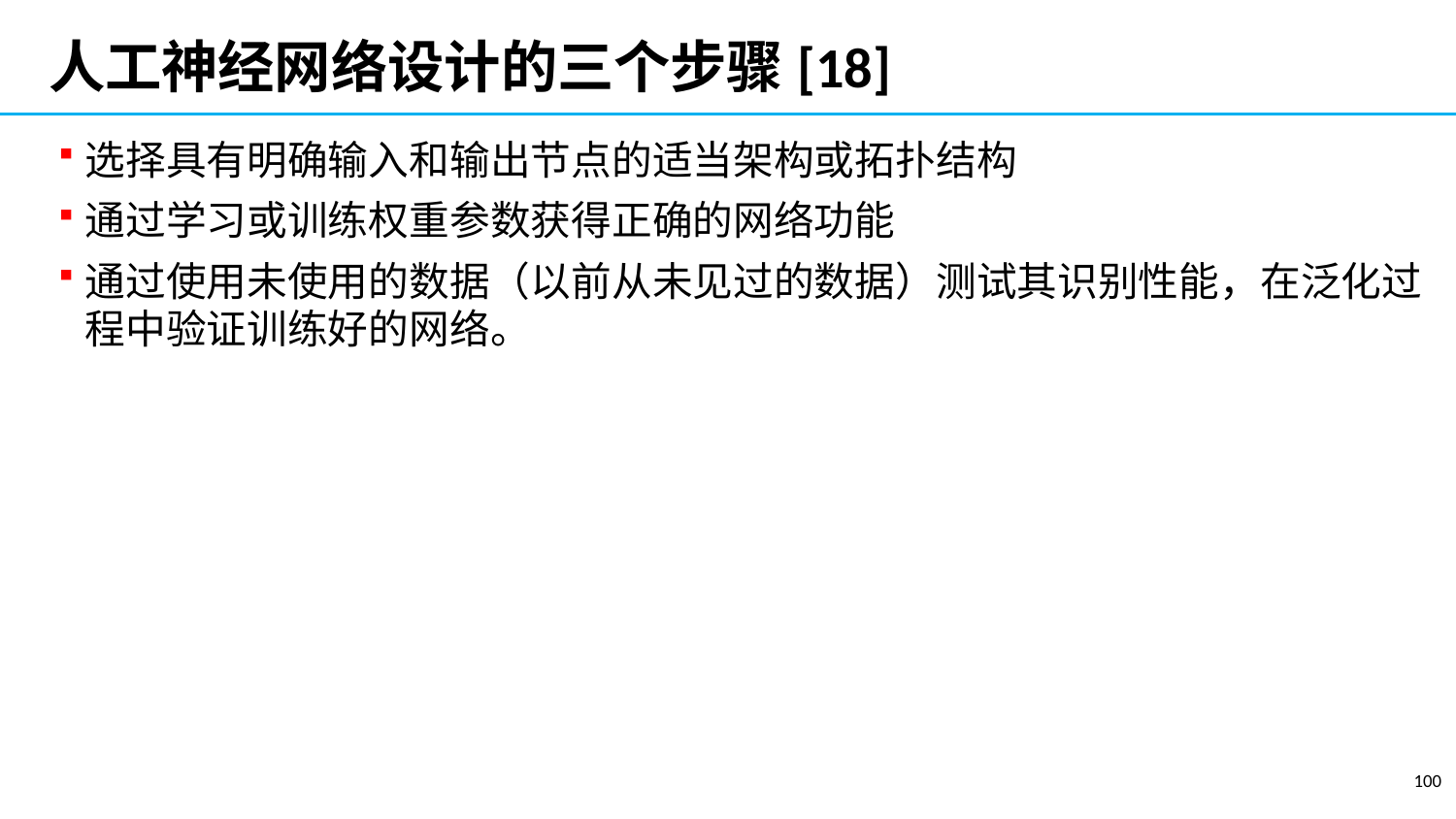

# 人工神经网络设计的三个步骤[18]

选择具有明确输入和输出节点的适当架构或拓扑结构
通过学习或训练权重参数获得正确的网络功能
通过使用未使用的数据（以前从未见过的数据）测试其识别性能，在泛化过程中验证训练好的网络。
100